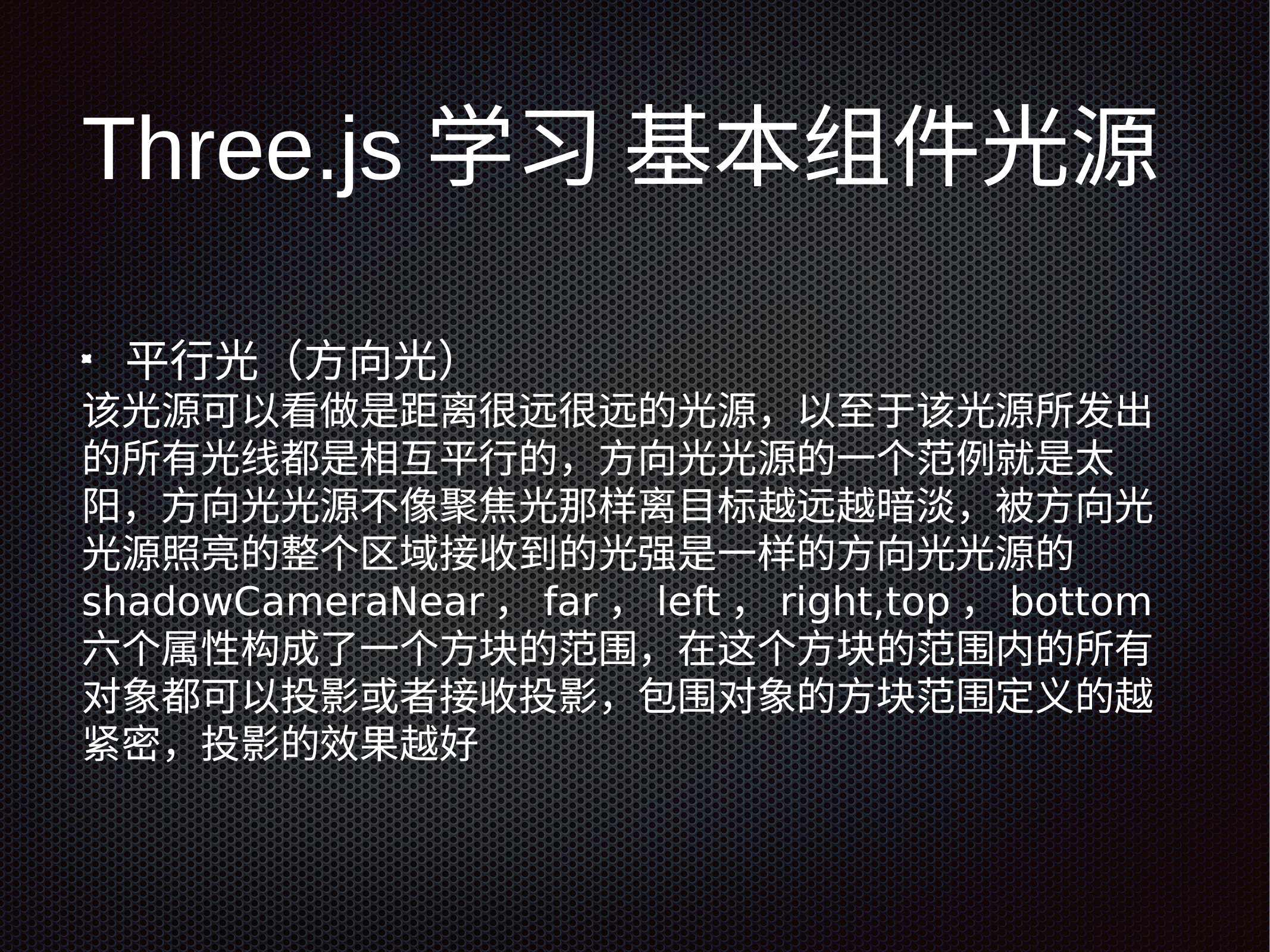

# Three.js学习 基本组件光源
平行光（方向光）
该光源可以看做是距离很远很远的光源，以至于该光源所发出的所有光线都是相互平行的，方向光光源的一个范例就是太阳，方向光光源不像聚焦光那样离目标越远越暗淡，被方向光光源照亮的整个区域接收到的光强是一样的方向光光源的shadowCameraNear，far，left，right,top，bottom六个属性构成了一个方块的范围，在这个方块的范围内的所有对象都可以投影或者接收投影，包围对象的方块范围定义的越紧密，投影的效果越好